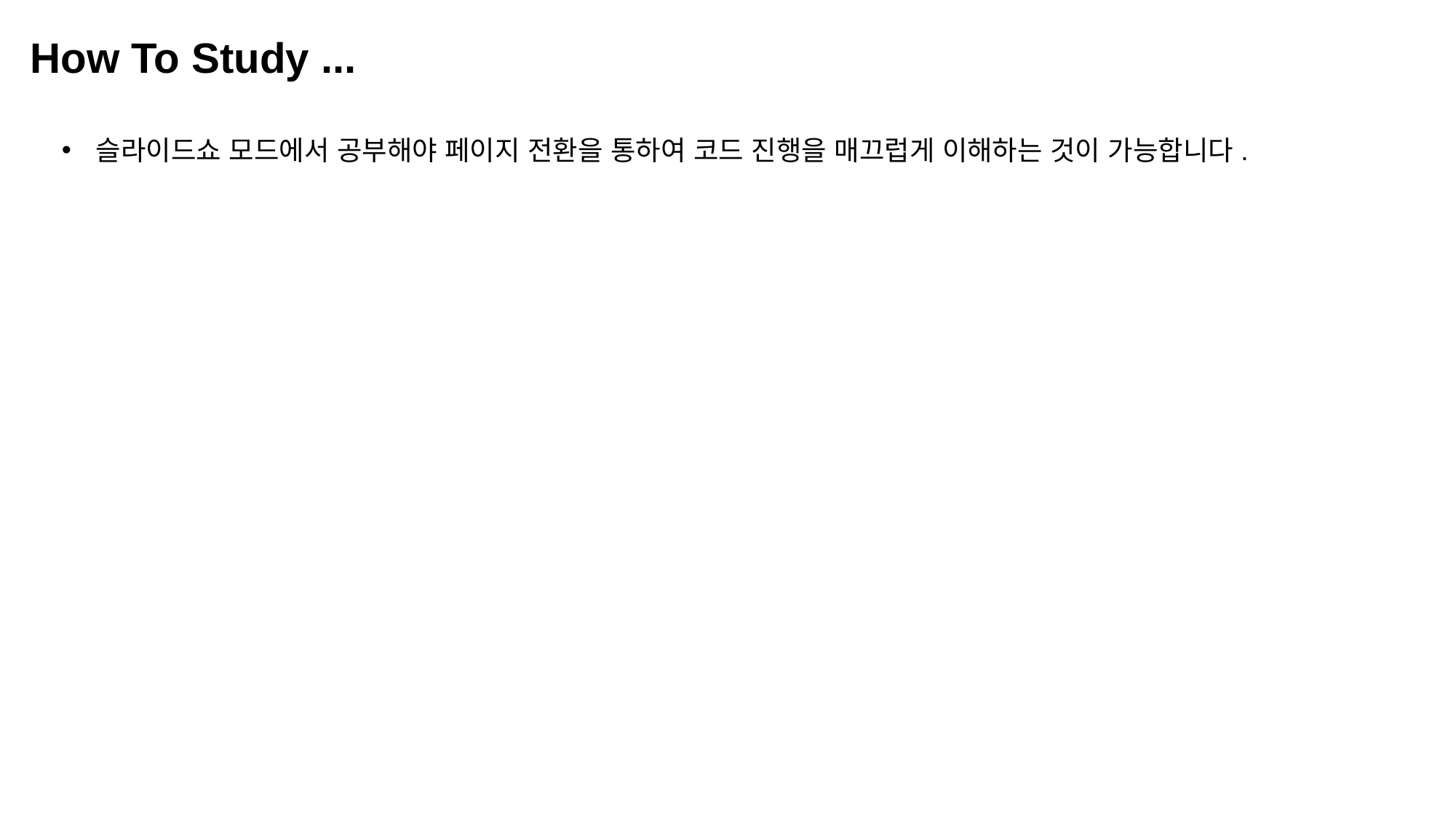

# How To Study ...
슬라이드쇼 모드에서 공부해야 페이지 전환을 통하여 코드 진행을 매끄럽게 이해하는 것이 가능합니다.